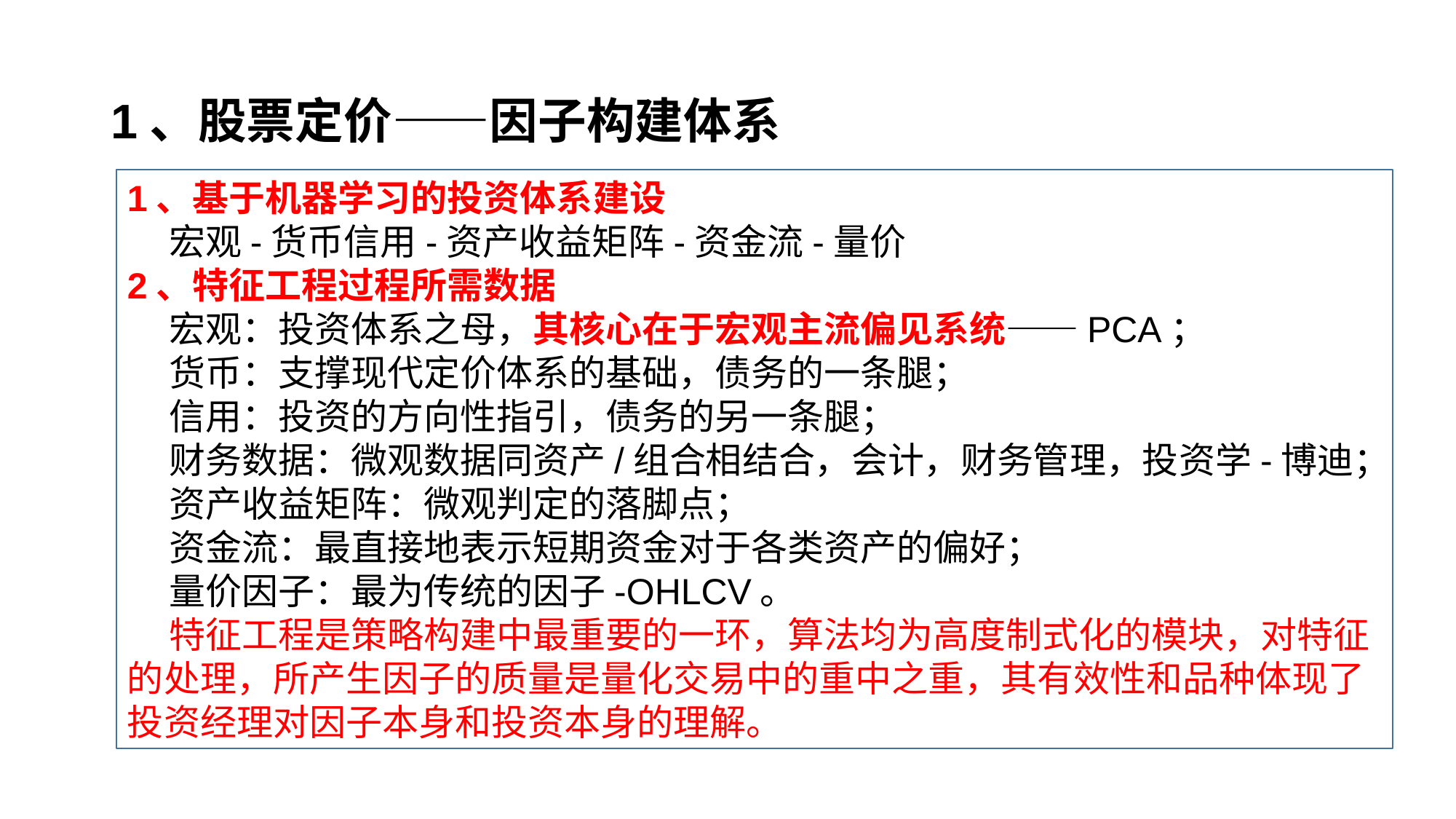

# 1、股票定价——因子构建体系
1、基于机器学习的投资体系建设
    宏观-货币信用-资产收益矩阵-资金流-量价
2、特征工程过程所需数据
    宏观：投资体系之母，其核心在于宏观主流偏见系统——PCA；
    货币：支撑现代定价体系的基础，债务的一条腿；
    信用：投资的方向性指引，债务的另一条腿；
    财务数据：微观数据同资产/组合相结合，会计，财务管理，投资学-博迪；
    资产收益矩阵：微观判定的落脚点；
    资金流：最直接地表示短期资金对于各类资产的偏好；
    量价因子：最为传统的因子-OHLCV。
    特征工程是策略构建中最重要的一环，算法均为高度制式化的模块，对特征的处理，所产生因子的质量是量化交易中的重中之重，其有效性和品种体现了投资经理对因子本身和投资本身的理解。